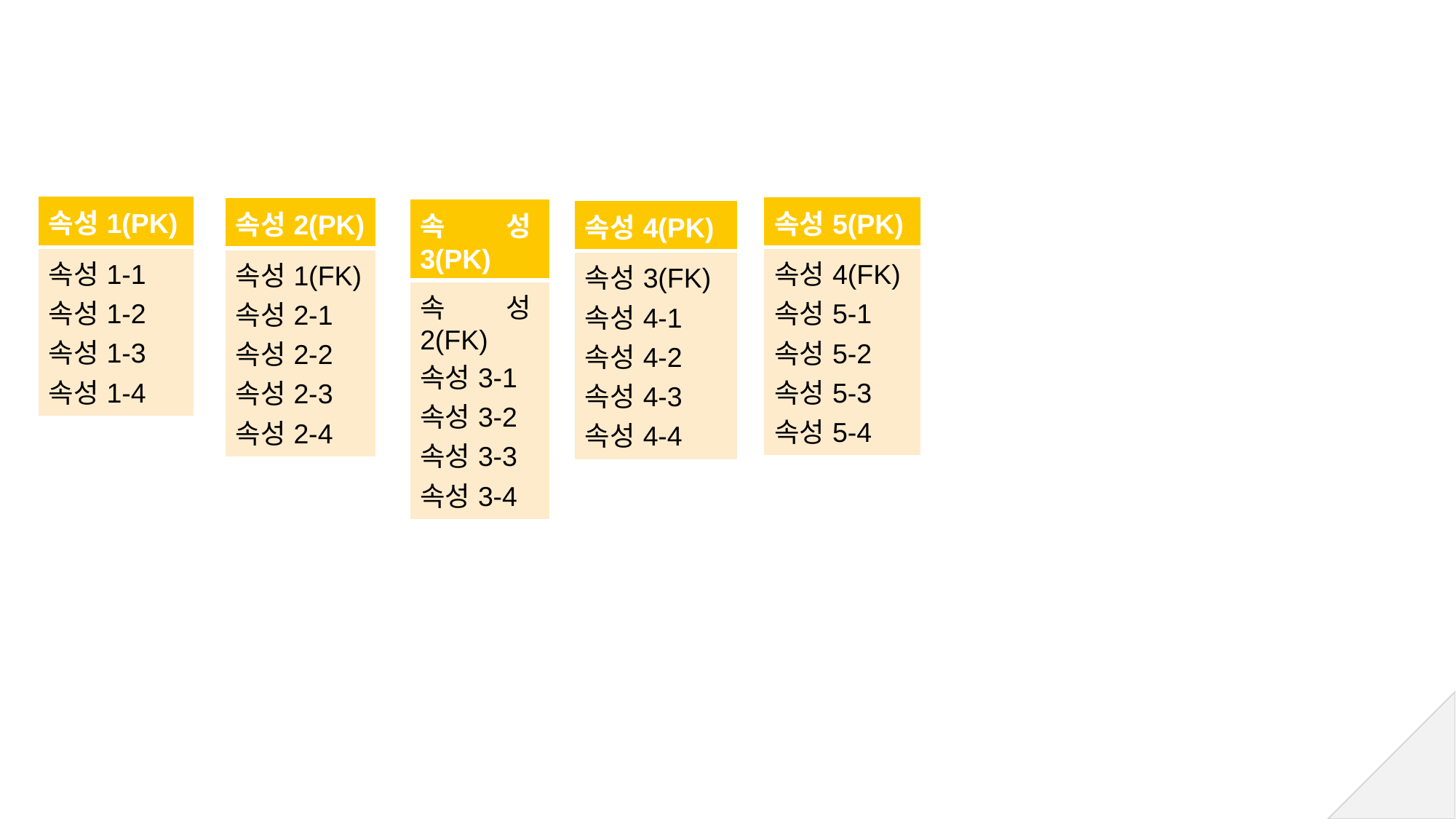

| 속성1(PK) |
| --- |
| 속성1-1 속성1-2 속성1-3 속성1-4 |
| 속성5(PK) |
| --- |
| 속성4(FK) 속성5-1 속성5-2 속성5-3 속성5-4 |
| 속성2(PK) |
| --- |
| 속성1(FK) 속성2-1 속성2-2 속성2-3 속성2-4 |
| 속성3(PK) |
| --- |
| 속성2(FK) 속성3-1 속성3-2 속성3-3 속성3-4 |
| 속성4(PK) |
| --- |
| 속성3(FK) 속성4-1 속성4-2 속성4-3 속성4-4 |